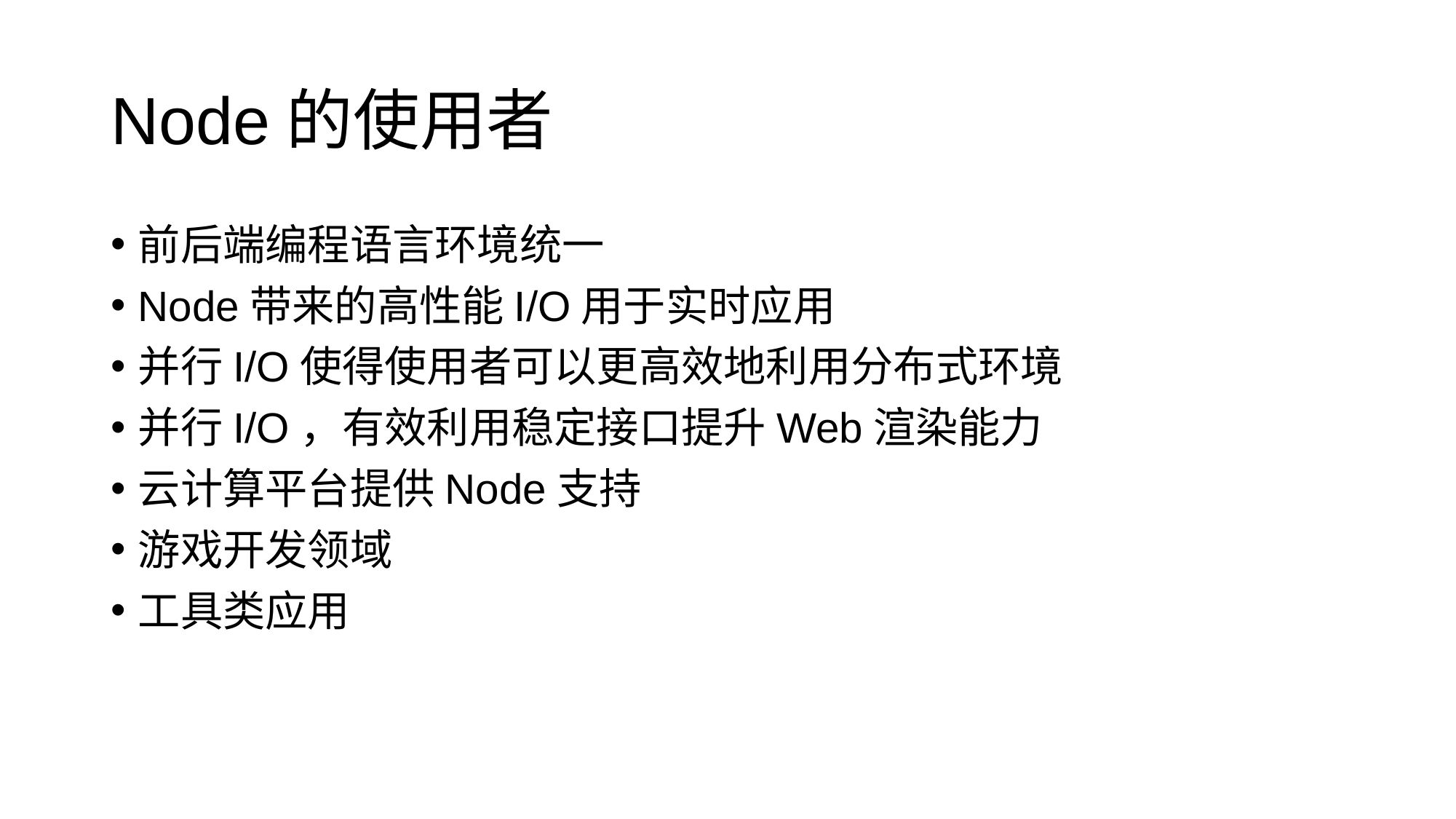

# Node的使用者
前后端编程语言环境统一
Node带来的高性能I/O用于实时应用
并行I/O使得使用者可以更高效地利用分布式环境
并行I/O，有效利用稳定接口提升Web渲染能力
云计算平台提供Node支持
游戏开发领域
工具类应用